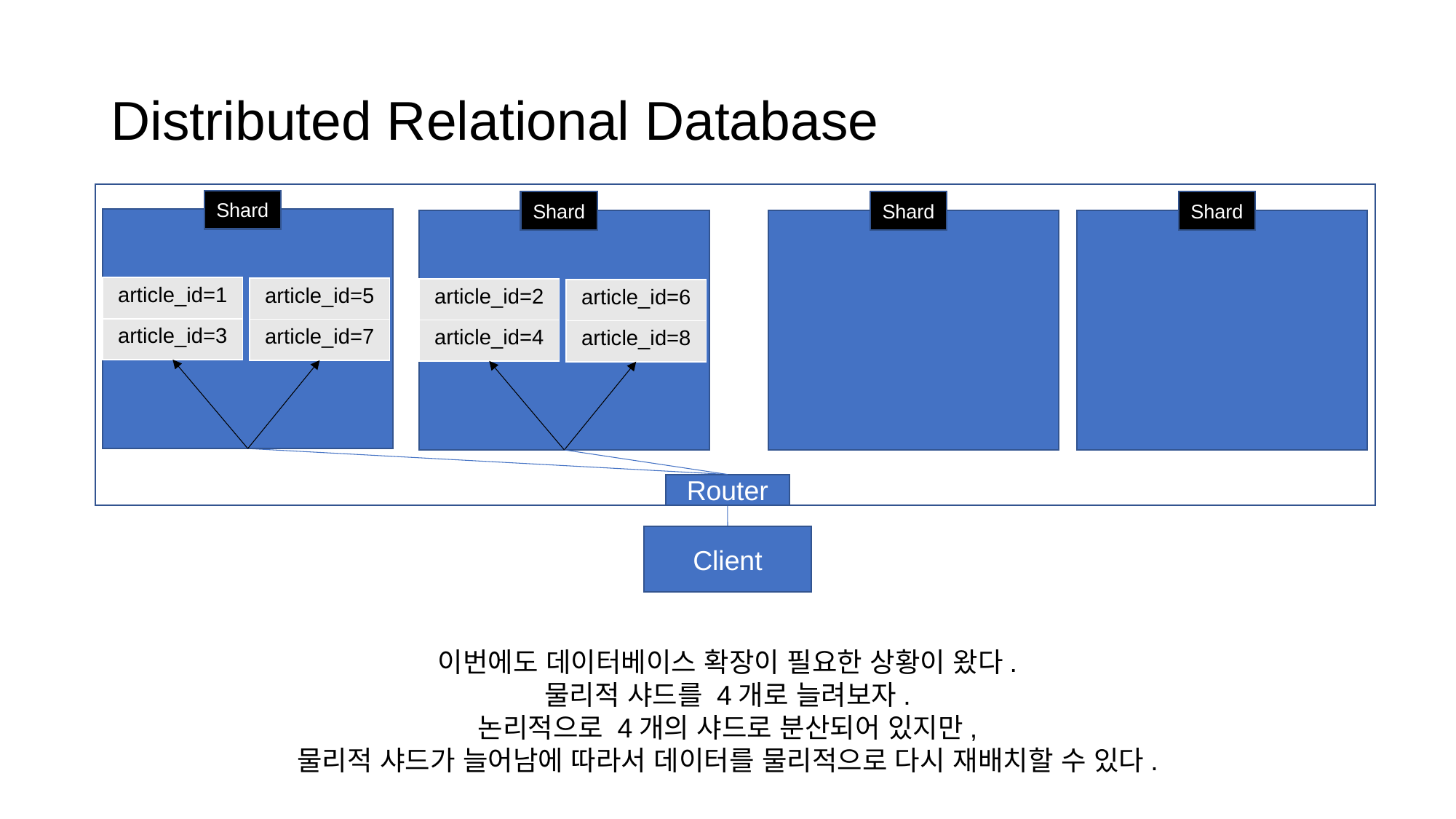

# Distributed Relational Database

Shard
Shard
Shard
Shard

| article\_id=1 |
| --- |
| article\_id=3 |
| article\_id=5 |
| --- |
| article\_id=7 |
| article\_id=2 |
| --- |
| article\_id=4 |
| article\_id=6 |
| --- |
| article\_id=8 |
Router
Client
이번에도 데이터베이스 확장이 필요한 상황이 왔다.
물리적 샤드를 4개로 늘려보자.
논리적으로 4개의 샤드로 분산되어 있지만,
물리적 샤드가 늘어남에 따라서 데이터를 물리적으로 다시 재배치할 수 있다.